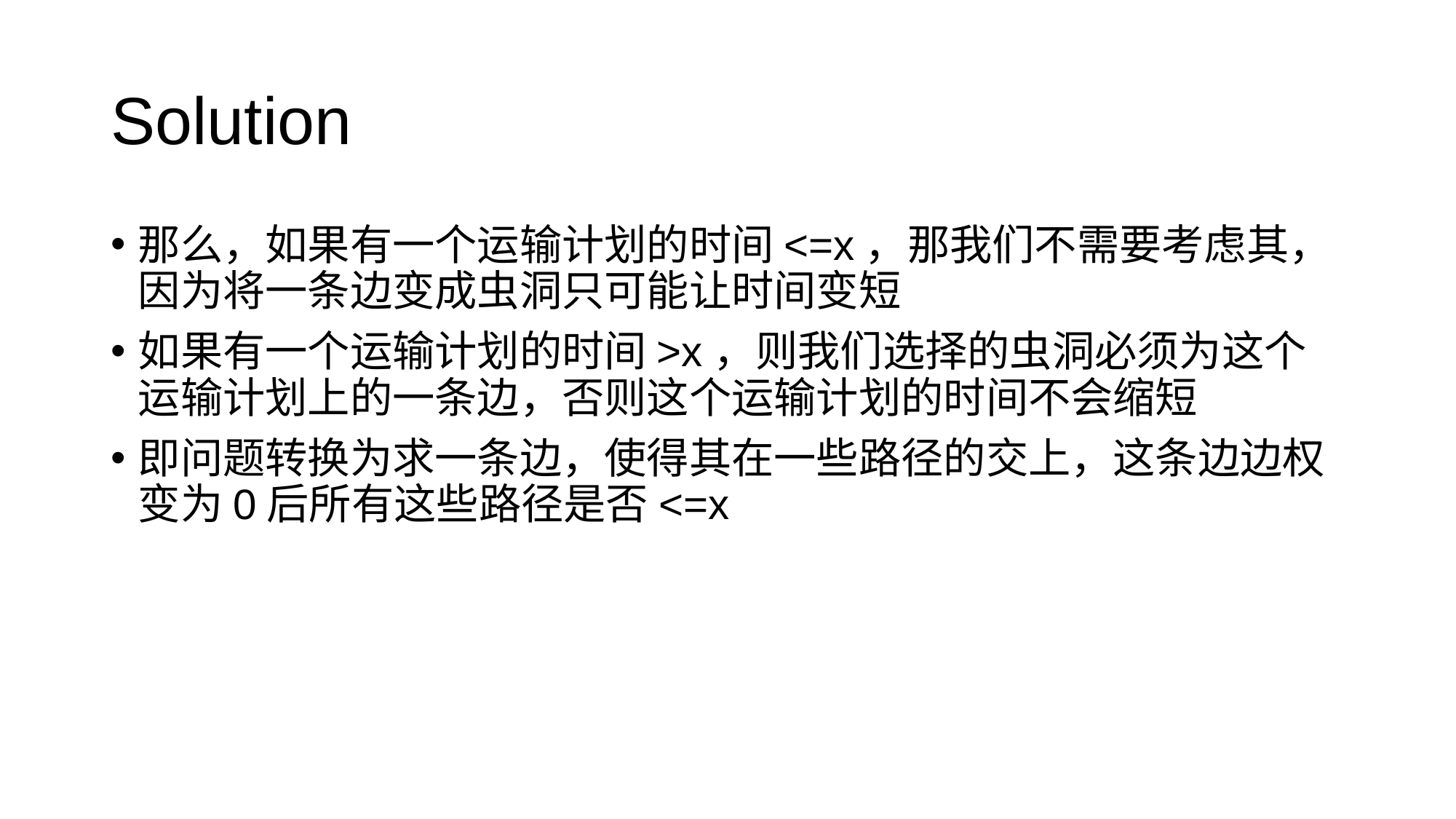

# Solution
那么，如果有一个运输计划的时间<=x，那我们不需要考虑其，因为将一条边变成虫洞只可能让时间变短
如果有一个运输计划的时间>x，则我们选择的虫洞必须为这个运输计划上的一条边，否则这个运输计划的时间不会缩短
即问题转换为求一条边，使得其在一些路径的交上，这条边边权变为0后所有这些路径是否<=x